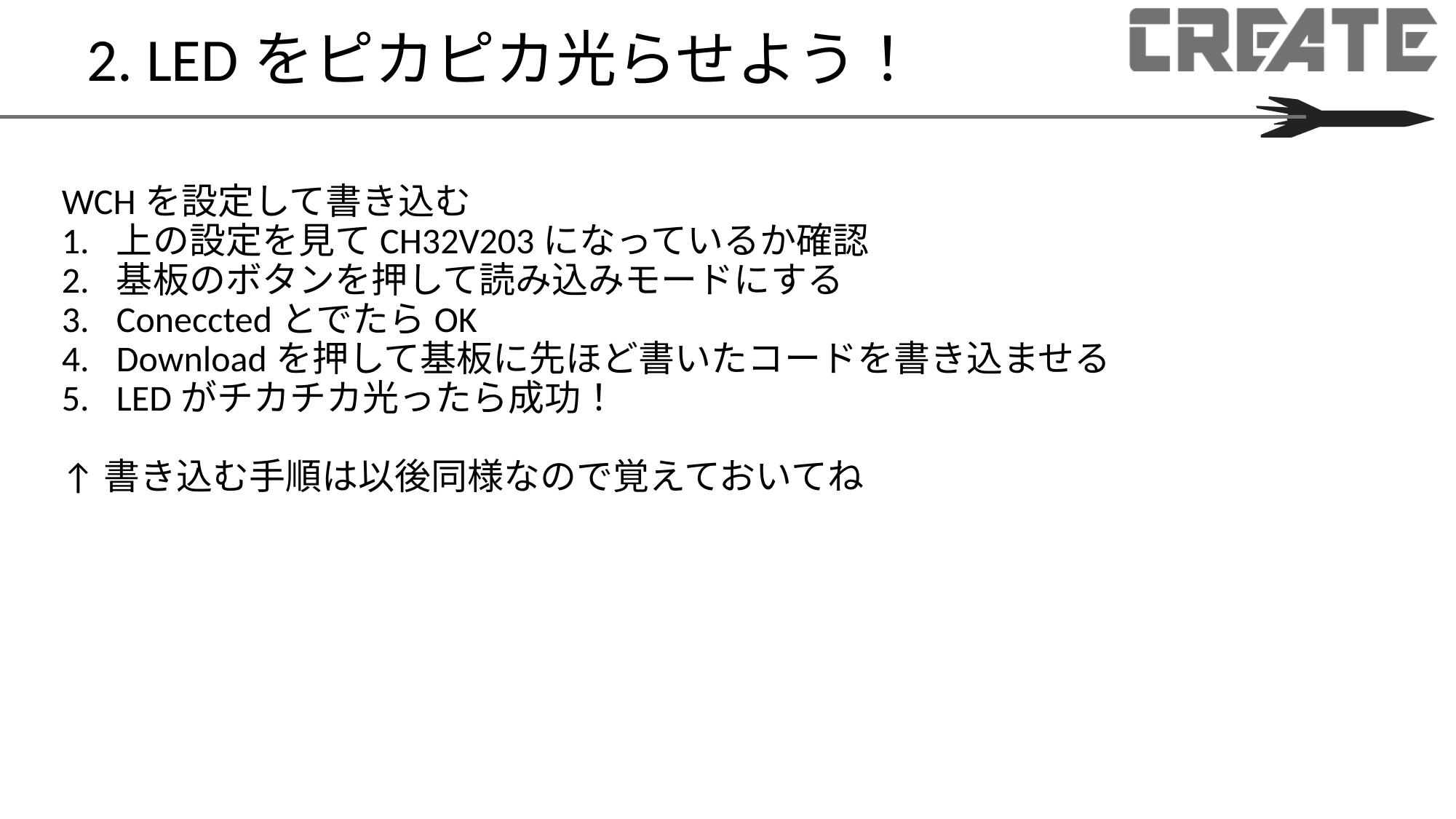

# 2. LEDをピカピカ光らせよう！
WCHを設定して書き込む
上の設定を見てCH32V203になっているか確認
基板のボタンを押して読み込みモードにする
ConecctedとでたらOK
Downloadを押して基板に先ほど書いたコードを書き込ませる
LEDがチカチカ光ったら成功！

↑書き込む手順は以後同様なので覚えておいてね